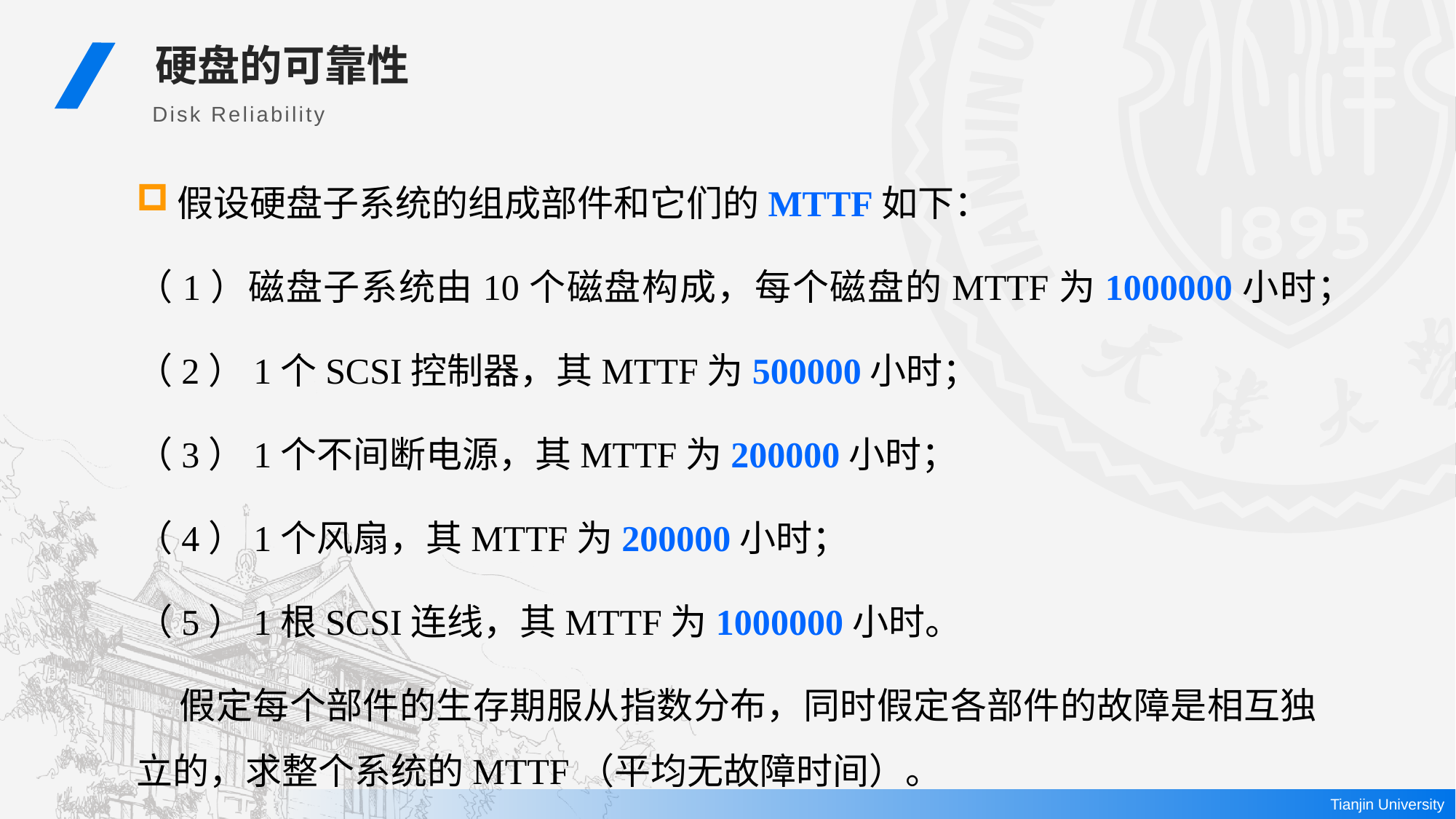

硬盘的可靠性
Disk Reliability
假设硬盘子系统的组成部件和它们的MTTF如下：
（1）磁盘子系统由10个磁盘构成，每个磁盘的MTTF为1000000小时；
（2）1个SCSI控制器，其MTTF为500000小时；
（3）1个不间断电源，其MTTF为200000小时；
（4）1个风扇，其MTTF为200000小时；
（5）1根SCSI连线，其MTTF为1000000小时。
    假定每个部件的生存期服从指数分布，同时假定各部件的故障是相互独立的，求整个系统的MTTF（平均无故障时间）。